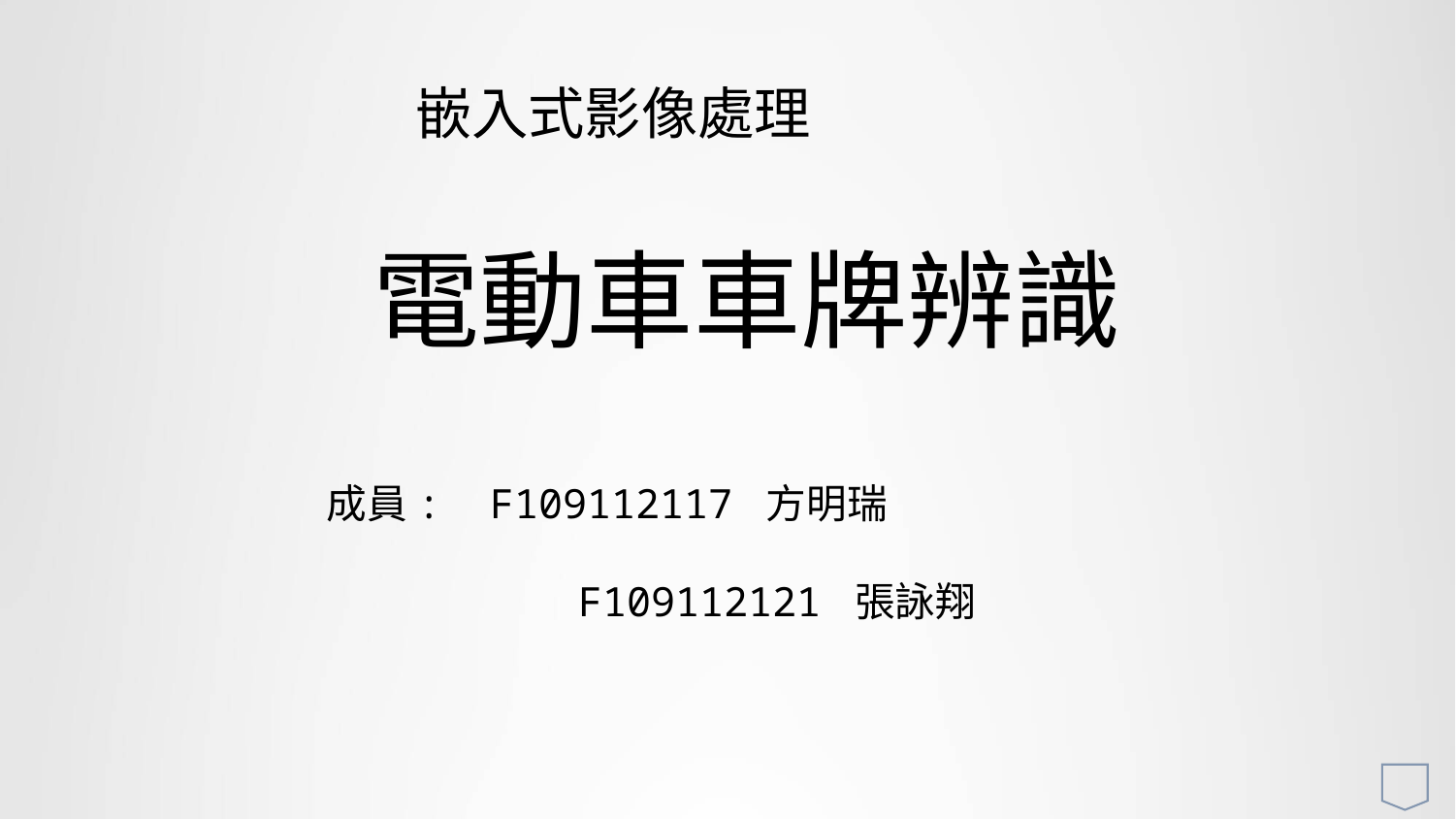

嵌入式影像處理
電動車車牌辨識
      成員:  F109112117 方明瑞

             F109112121 張詠翔
延长符